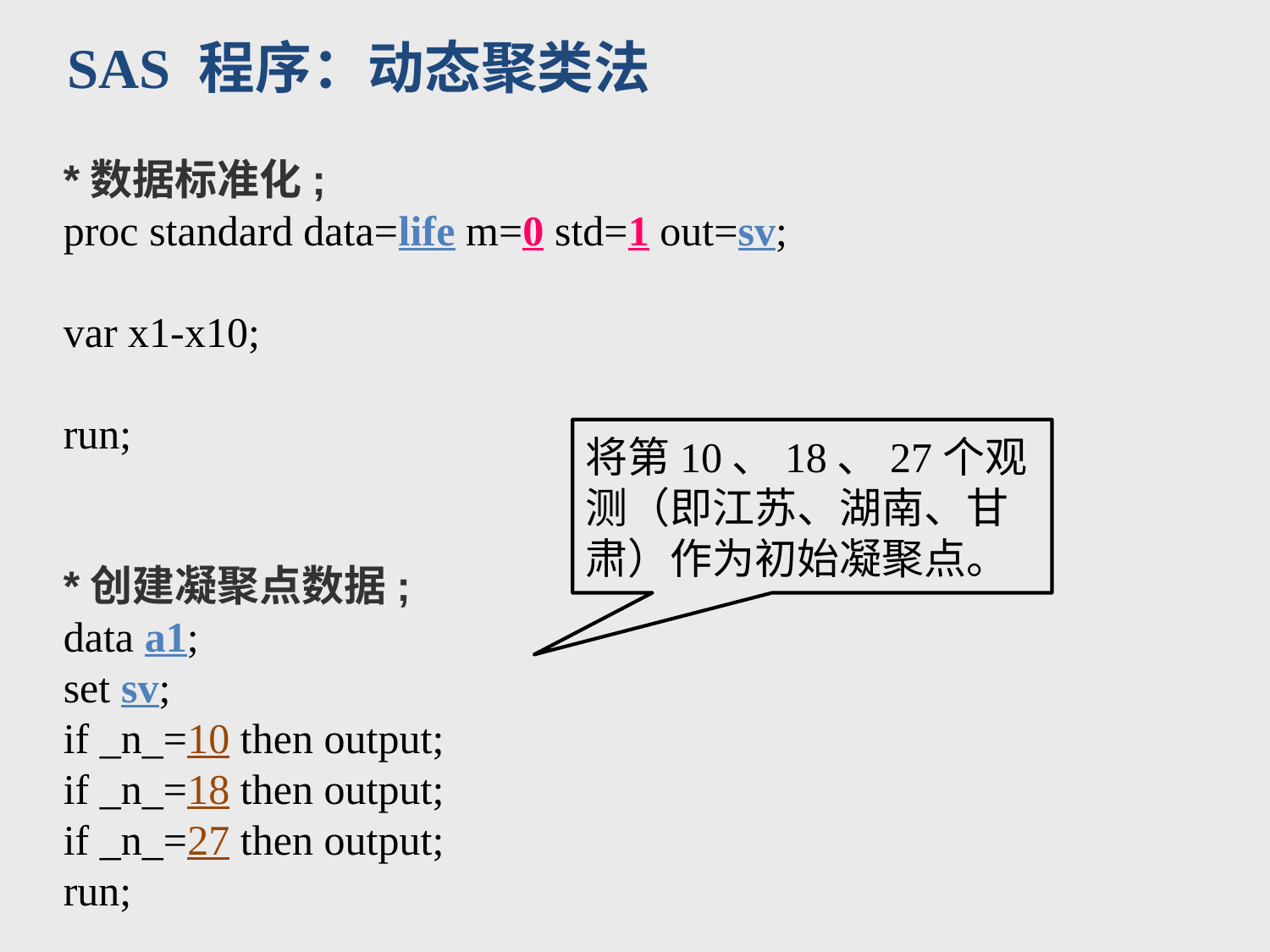

SAS 程序：动态聚类法
*数据标准化;
proc standard data=life m=0 std=1 out=sv;
var x1-x10;
run;

*创建凝聚点数据;
data a1;
set sv;
if _n_=10 then output;
if _n_=18 then output;
if _n_=27 then output;
run;
将第10、18、27个观测（即江苏、湖南、甘肃）作为初始凝聚点。